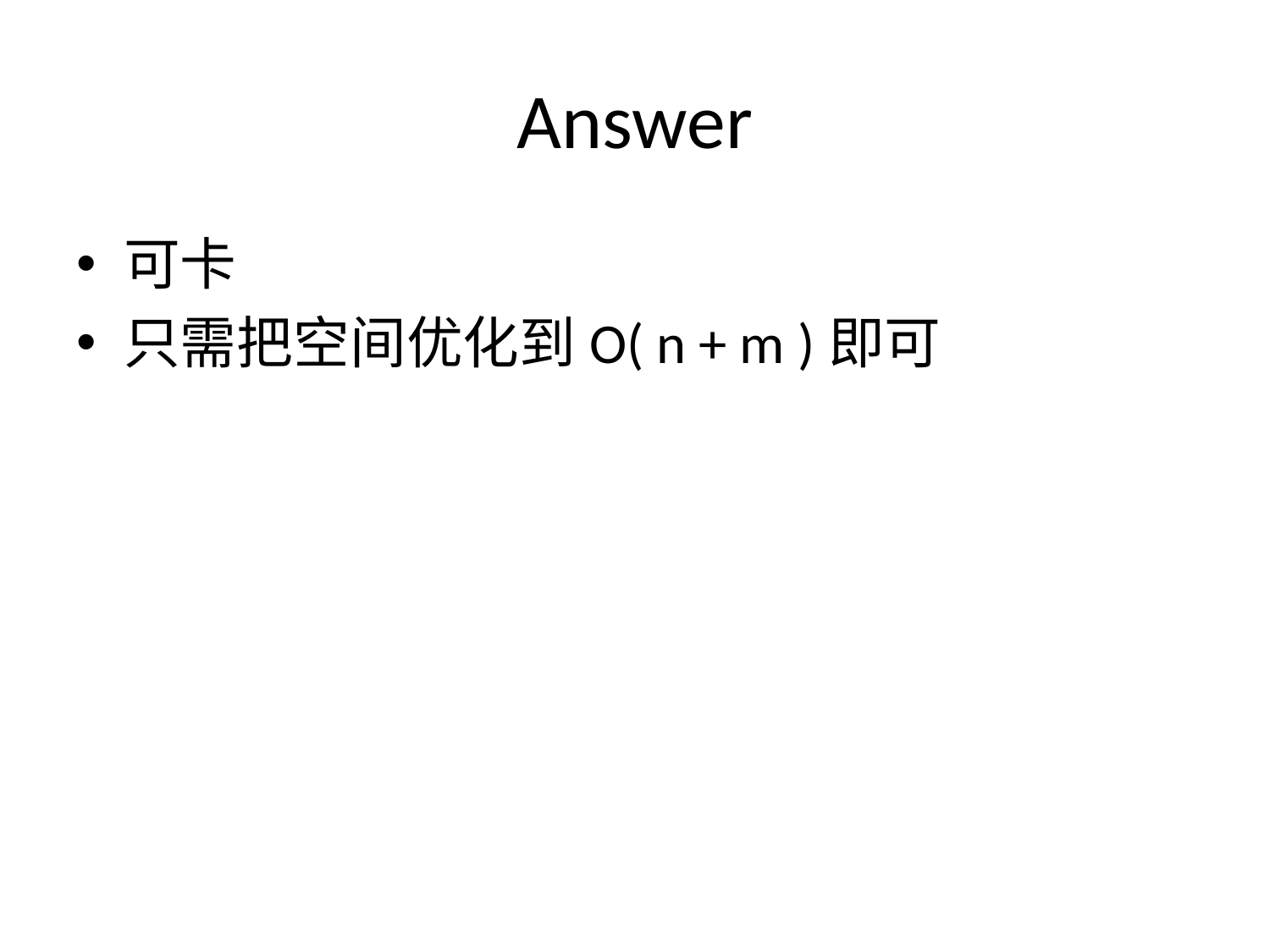

# Answer
可卡
只需把空间优化到O( n + m )即可